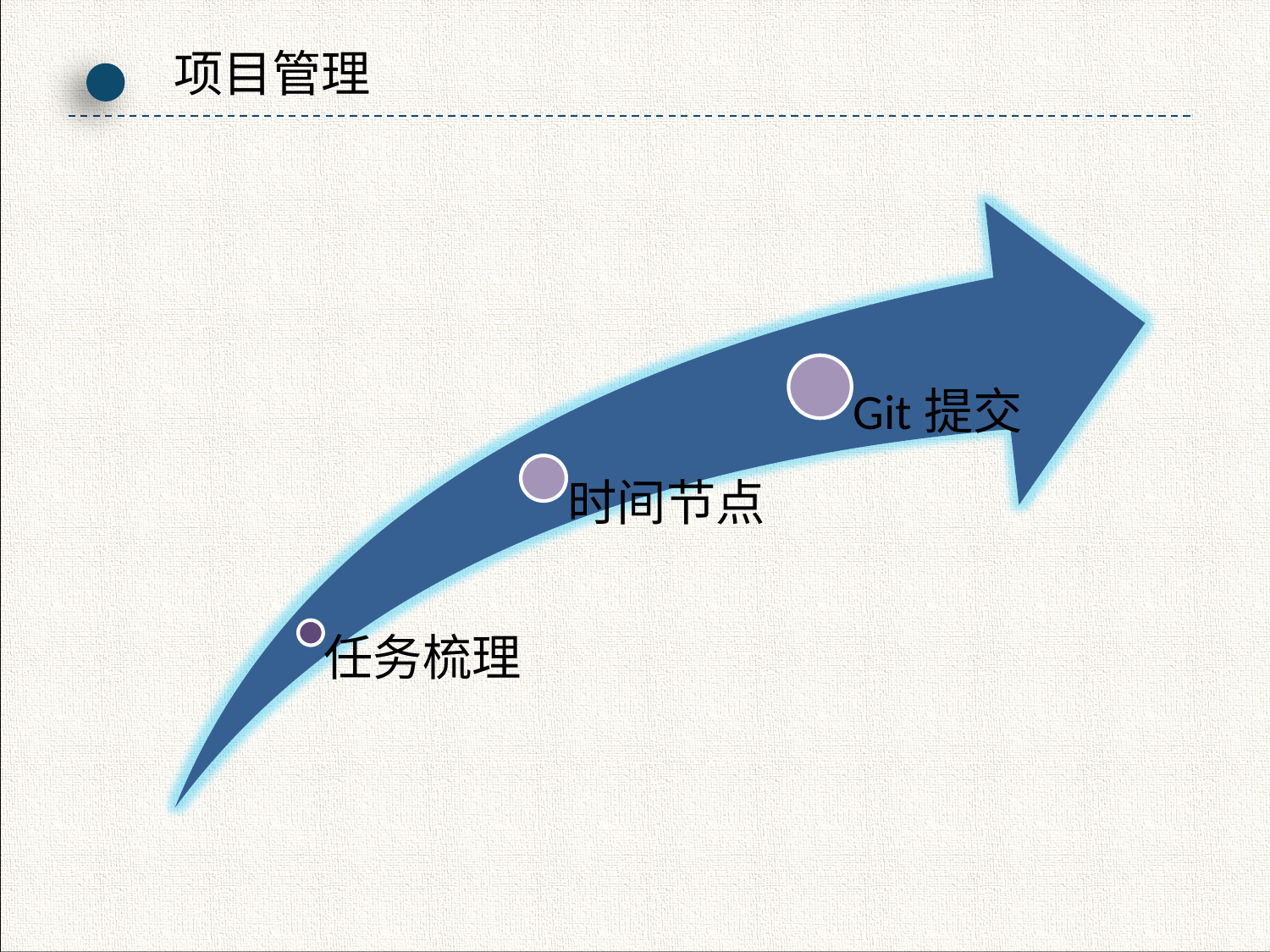

项目管理

任务梳理
时间节点
Git提交
点击添加文本
点击添加文本
点击添加文本
点击添加文本